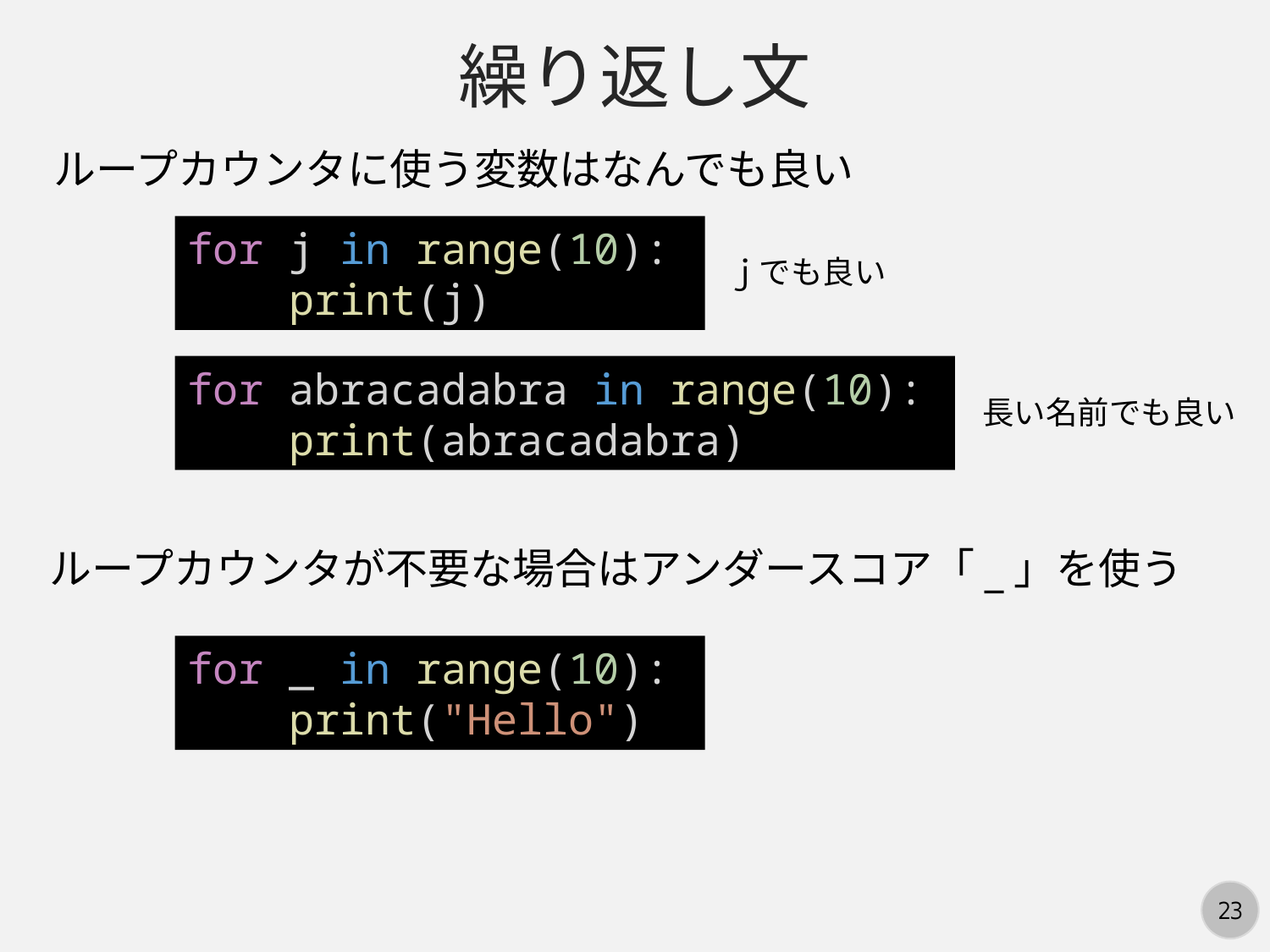

繰り返し文
ループカウンタに使う変数はなんでも良い
for j in range(10):
    print(j)
ｊでも良い
for abracadabra in range(10):
    print(abracadabra)
長い名前でも良い
ループカウンタが不要な場合はアンダースコア「_」を使う
for _ in range(10):
    print("Hello")